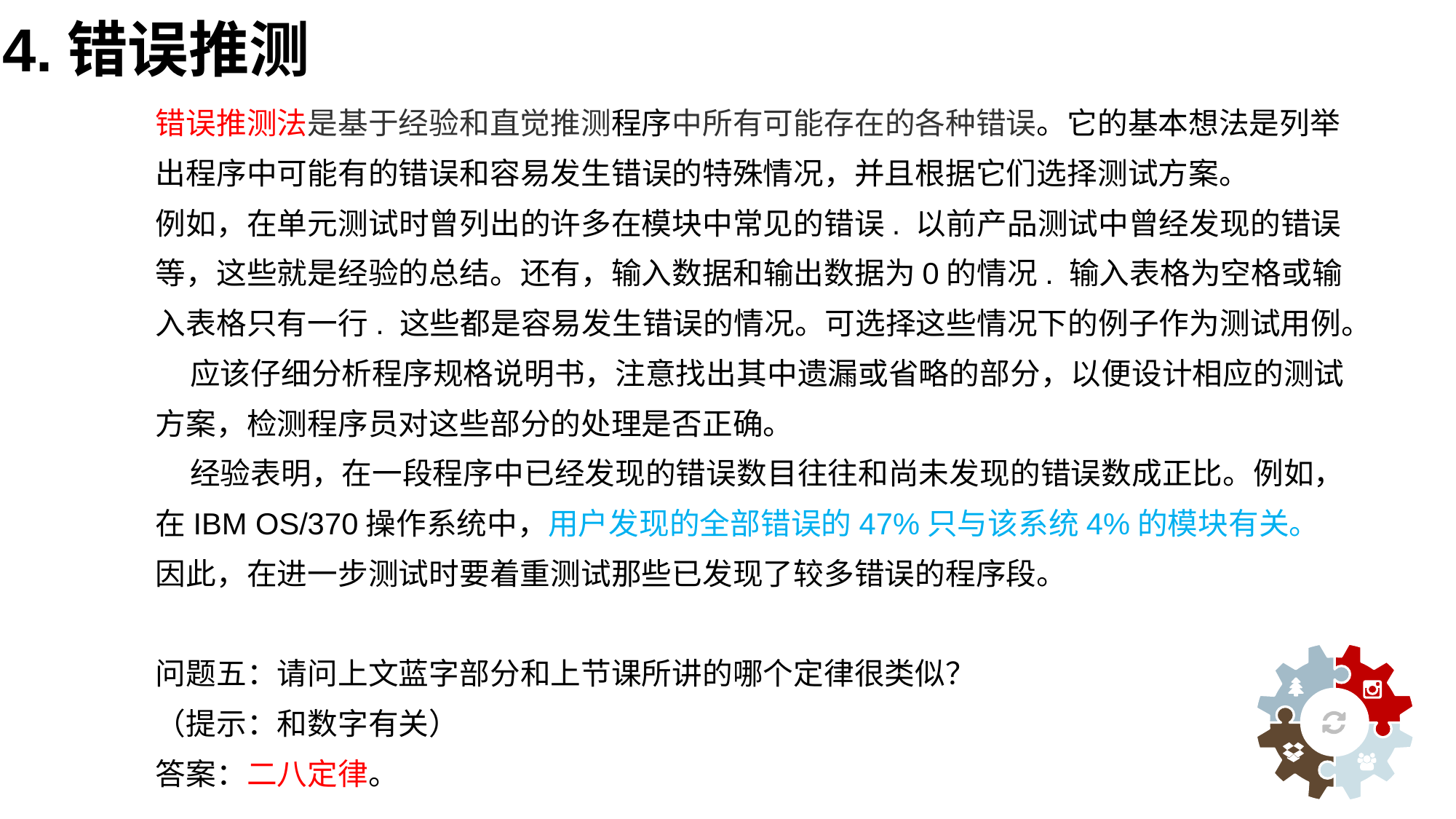

4.错误推测
错误推测法是基于经验和直觉推测程序中所有可能存在的各种错误。它的基本想法是列举出程序中可能有的错误和容易发生错误的特殊情况，并且根据它们选择测试方案。
例如，在单元测试时曾列出的许多在模块中常见的错误. 以前产品测试中曾经发现的错误等，这些就是经验的总结。还有，输入数据和输出数据为0的情况. 输入表格为空格或输入表格只有一行. 这些都是容易发生错误的情况。可选择这些情况下的例子作为测试用例。
    应该仔细分析程序规格说明书，注意找出其中遗漏或省略的部分，以便设计相应的测试方案，检测程序员对这些部分的处理是否正确。
    经验表明，在一段程序中已经发现的错误数目往往和尚未发现的错误数成正比。例如，在IBM OS/370操作系统中，用户发现的全部错误的47%只与该系统4%的模块有关。因此，在进一步测试时要着重测试那些已发现了较多错误的程序段。

问题五：请问上文蓝字部分和上节课所讲的哪个定律很类似？
（提示：和数字有关）
答案：二八定律。